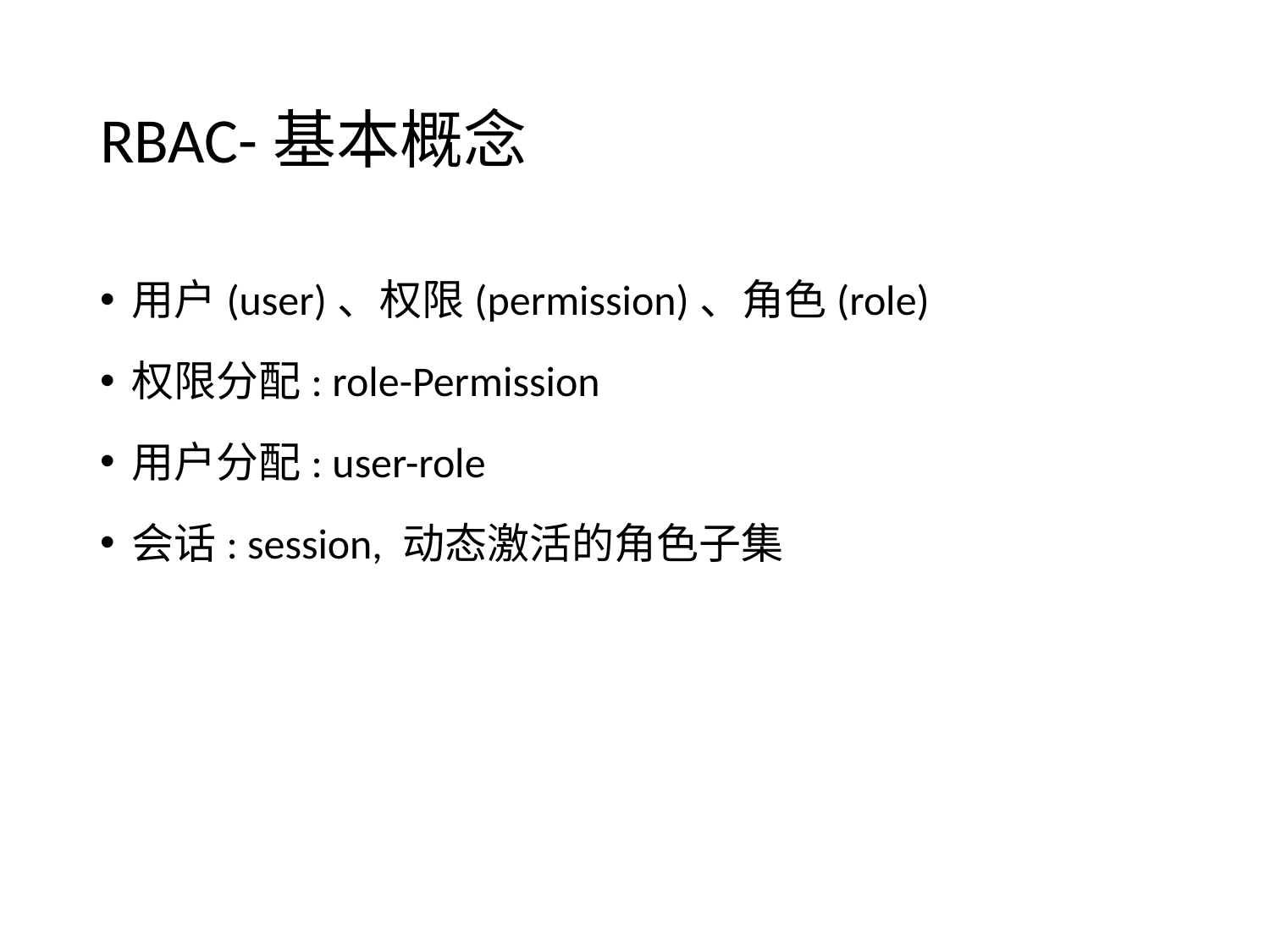

# RBAC-基本概念
用户(user)、权限(permission)、角色(role)
权限分配: role-Permission
用户分配: user-role
会话: session, 动态激活的角色子集